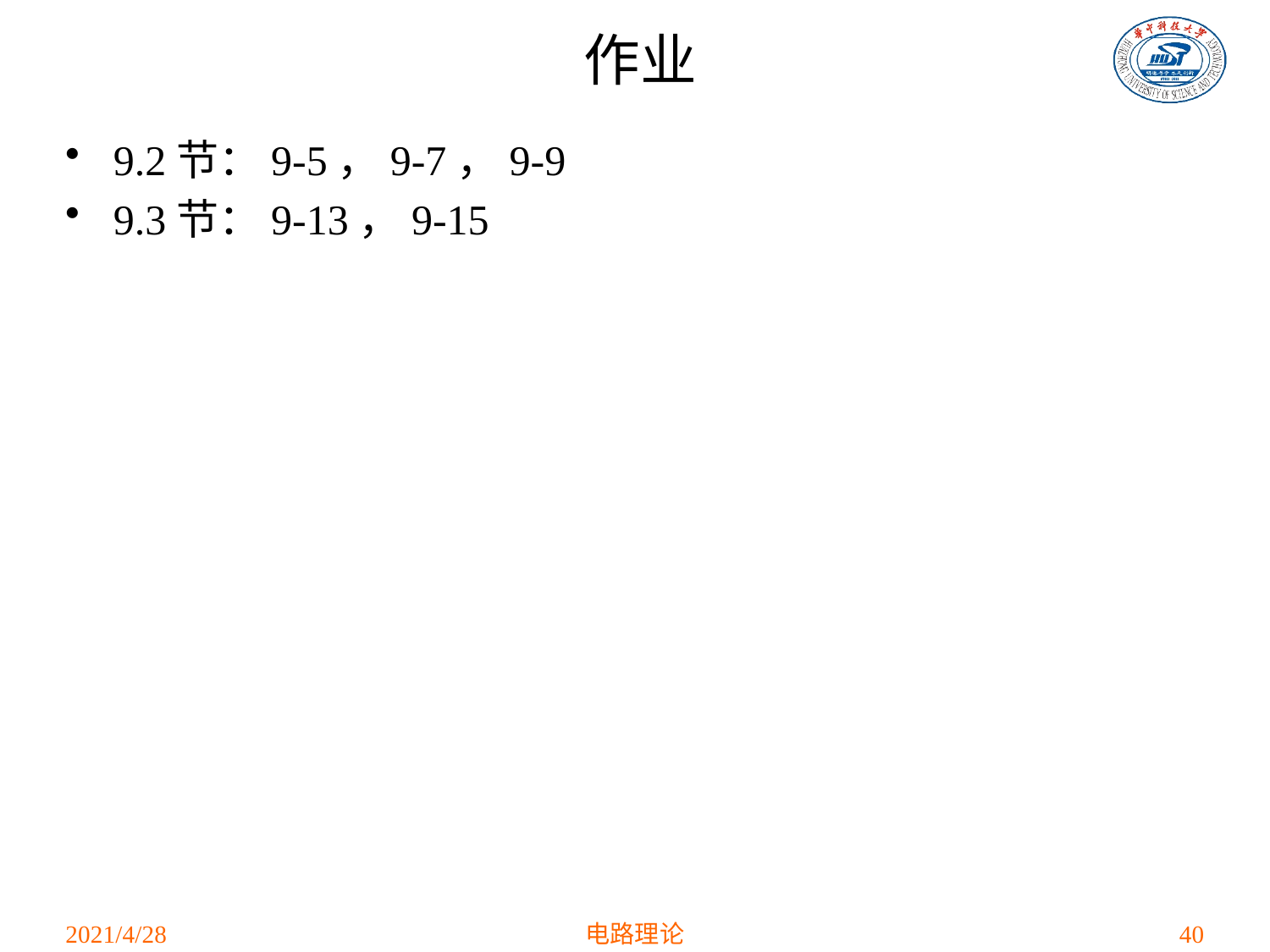

# 作业
9.2节：9-5，9-7，9-9
9.3节：9-13，9-15

2021/4/28
电路理论
40